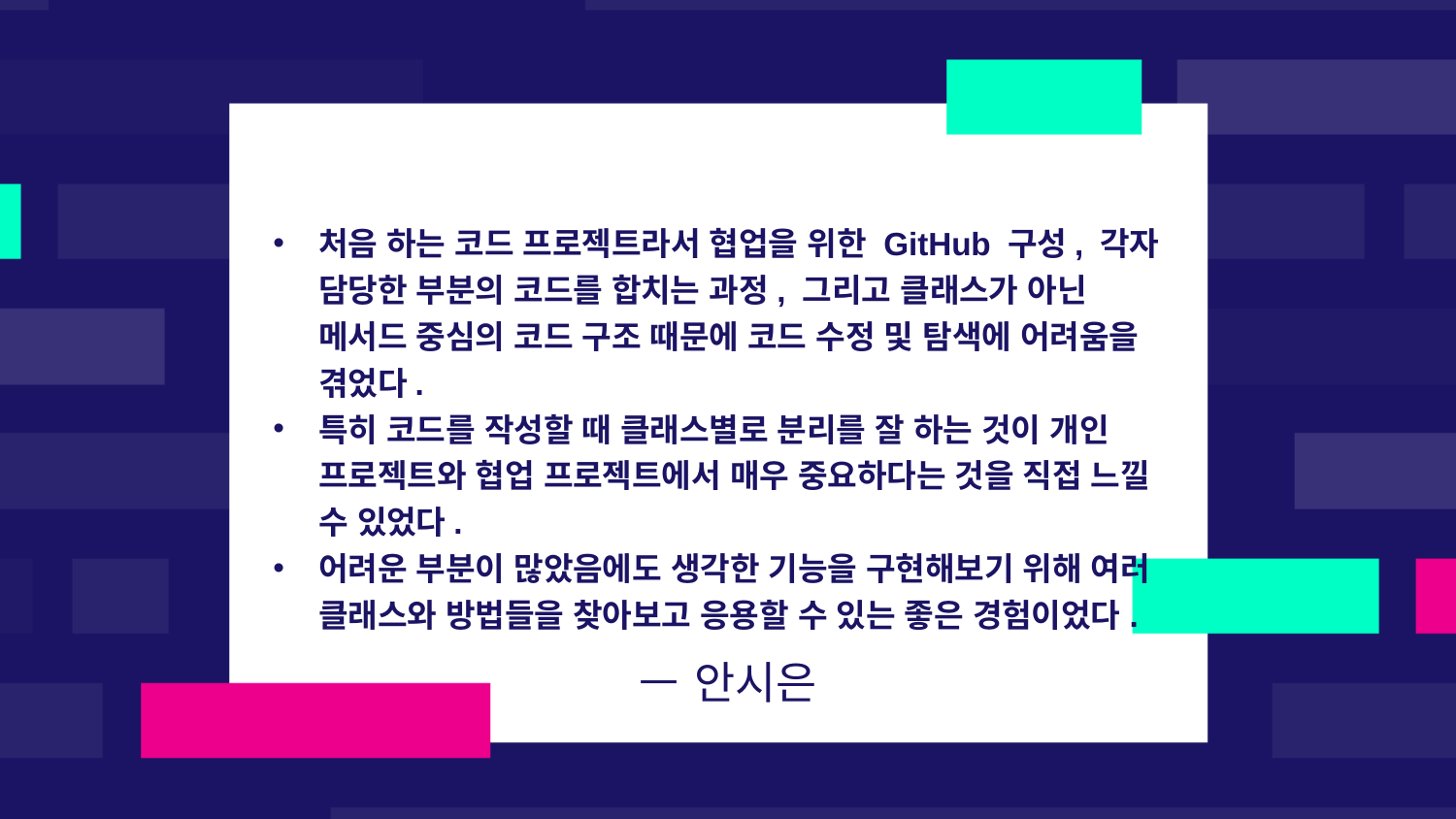

처음 하는 코드 프로젝트라서 협업을 위한 GitHub 구성, 각자 담당한 부분의 코드를 합치는 과정, 그리고 클래스가 아닌 메서드 중심의 코드 구조 때문에 코드 수정 및 탐색에 어려움을 겪었다.
특히 코드를 작성할 때 클래스별로 분리를 잘 하는 것이 개인 프로젝트와 협업 프로젝트에서 매우 중요하다는 것을 직접 느낄 수 있었다.
어려운 부분이 많았음에도 생각한 기능을 구현해보기 위해 여러 클래스와 방법들을 찾아보고 응용할 수 있는 좋은 경험이었다.
# —안시은